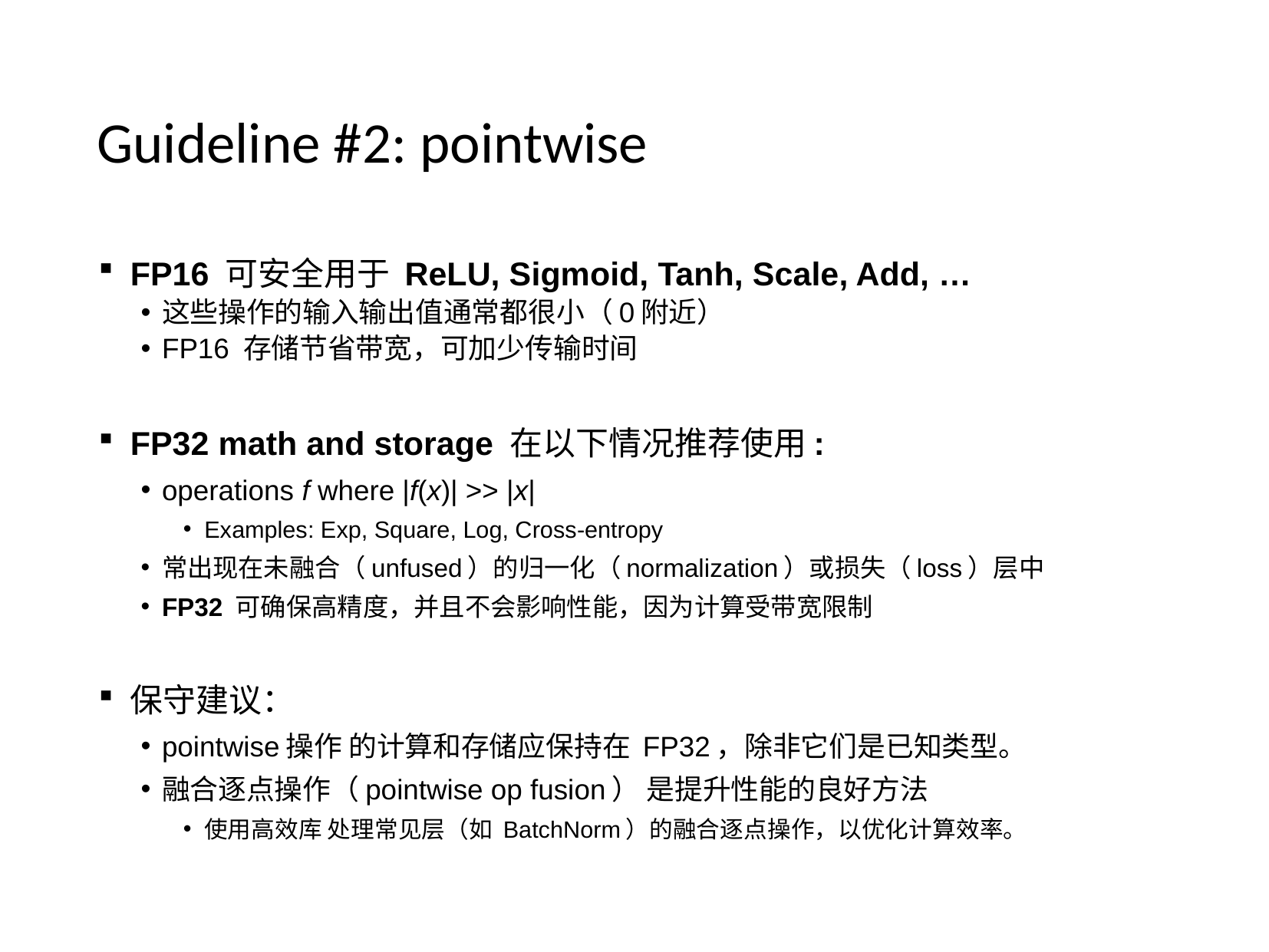

# Guideline #2: pointwise
FP16 可安全用于 ReLU, Sigmoid, Tanh, Scale, Add, …
这些操作的输入输出值通常都很小（0附近）
FP16 存储节省带宽，可加少传输时间

FP32 math and storage 在以下情况推荐使用:
operations f where |f(x)| >> |x|
Examples: Exp, Square, Log, Cross-entropy
常出现在未融合（unfused）的归一化（normalization）或损失（loss）层中
FP32 可确保高精度，并且不会影响性能，因为计算受带宽限制

保守建议：
pointwise操作 的计算和存储应保持在 FP32，除非它们是已知类型。
融合逐点操作（pointwise op fusion） 是提升性能的良好方法
使用高效库 处理常见层（如 BatchNorm）的融合逐点操作，以优化计算效率。